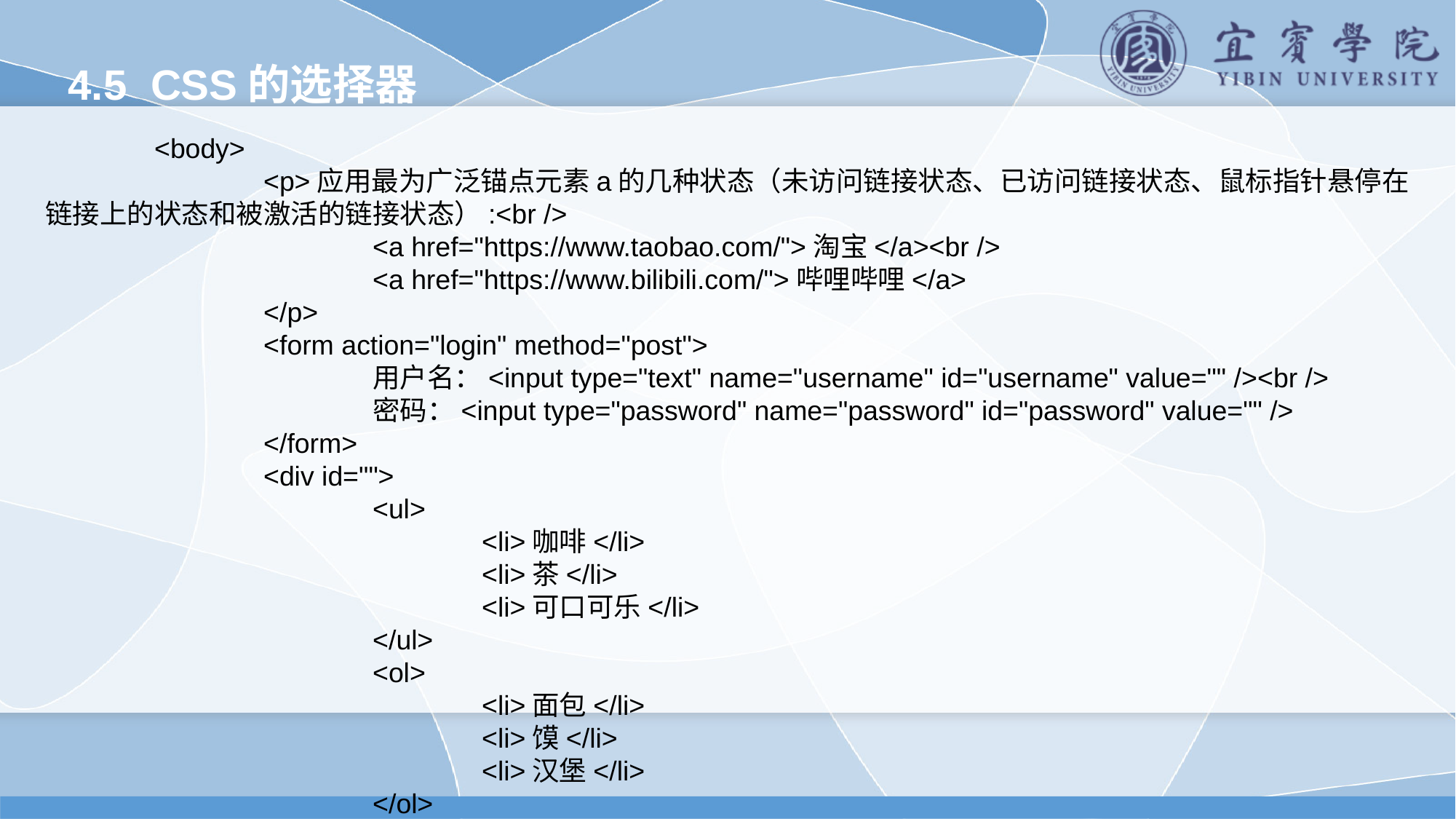

4.5  CSS的选择器
	<body>
		<p>应用最为广泛锚点元素a的几种状态（未访问链接状态、已访问链接状态、鼠标指针悬停在链接上的状态和被激活的链接状态）:<br />
			<a href="https://www.taobao.com/">淘宝</a><br />
			<a href="https://www.bilibili.com/">哔哩哔哩</a>
		</p>
		<form action="login" method="post">
			用户名：<input type="text" name="username" id="username" value="" /><br />
			密码：<input type="password" name="password" id="password" value="" />
		</form>
		<div id="">
			<ul>
				<li>咖啡</li>
				<li>茶</li>
				<li>可口可乐</li>
			</ul>
			<ol>
				<li>面包</li>
				<li>馍</li>
				<li>汉堡</li>
			</ol>
		</div>
	</body>
</html>